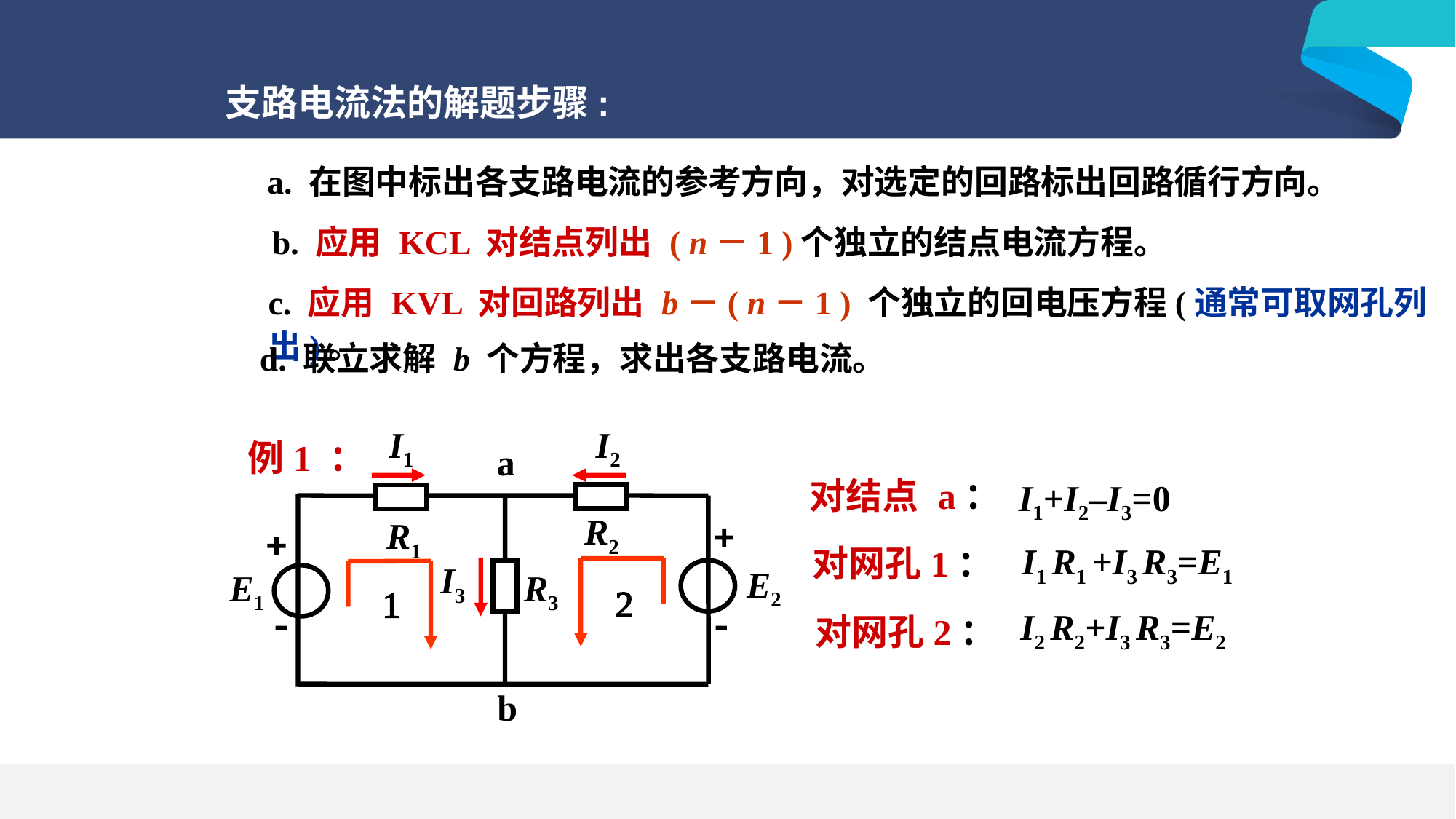

支路电流法的解题步骤:
a. 在图中标出各支路电流的参考方向，对选定的回路标出回路循行方向。
b. 应用 KCL 对结点列出 ( n－1 )个独立的结点电流方程。
c. 应用 KVL 对回路列出 b－( n－1 ) 个独立的回电压方程(通常可取网孔列出)。
d. 联立求解 b 个方程，求出各支路电流。
I1
I2
a

R2
+
R1

+

I3

E2
E1

R3

 −
−

b
例1 ：

2

1
对结点 a：
I1+I2–I3=0
I1 R1 +I3 R3=E1
对网孔1：
I2 R2+I3 R3=E2
对网孔2：